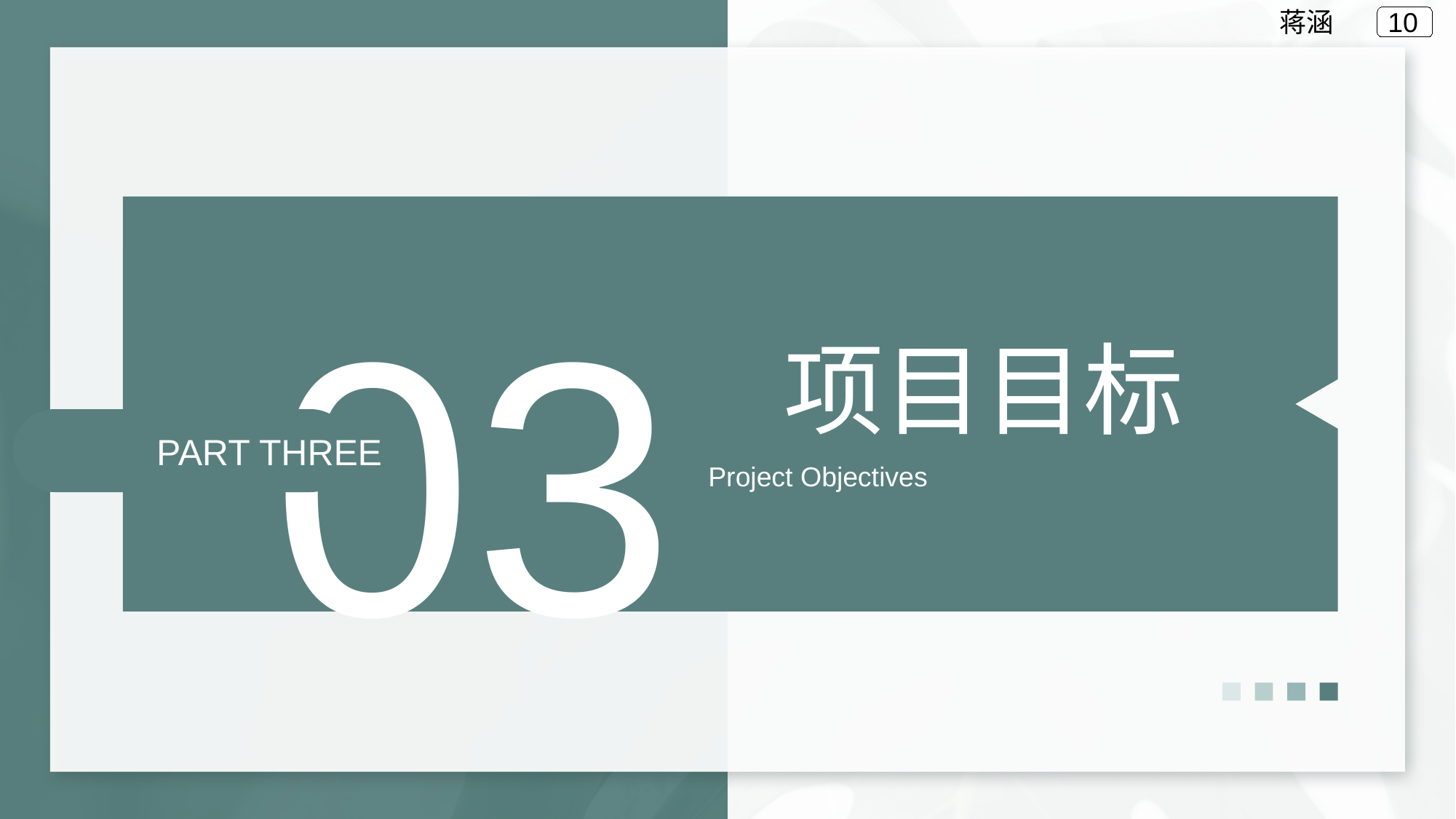

蒋涵
03
项目目标
Project Objectives

PART THREE